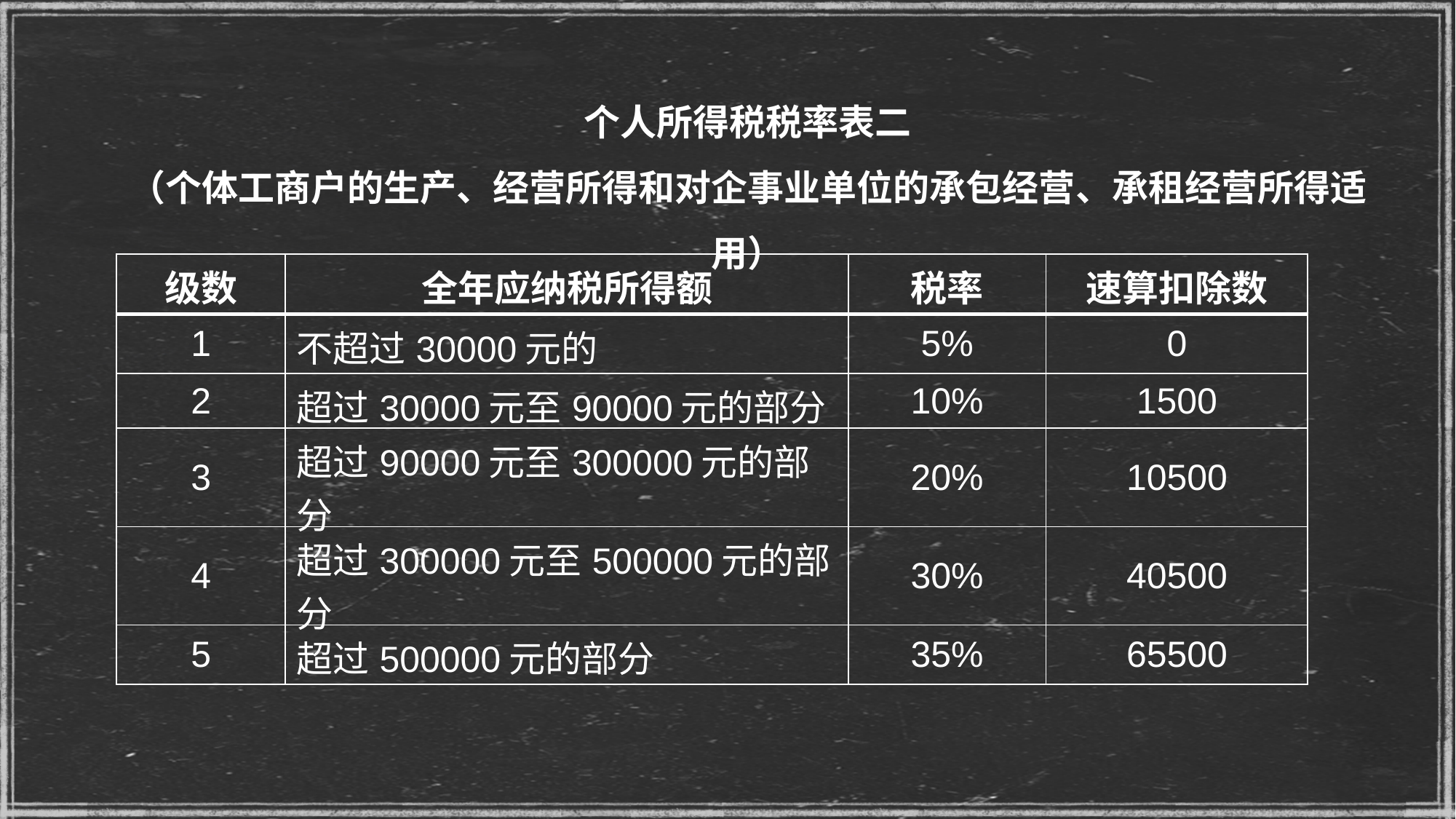

个人所得税税率表二
（个体工商户的生产、经营所得和对企事业单位的承包经营、承租经营所得适用）
| 级数 | 全年应纳税所得额 | 税率 | 速算扣除数 |
| --- | --- | --- | --- |
| 1 | 不超过30000元的 | 5% | 0 |
| 2 | 超过30000元至90000元的部分 | 10% | 1500 |
| 3 | 超过90000元至300000元的部分 | 20% | 10500 |
| 4 | 超过300000元至500000元的部分 | 30% | 40500 |
| 5 | 超过500000元的部分 | 35% | 65500 |